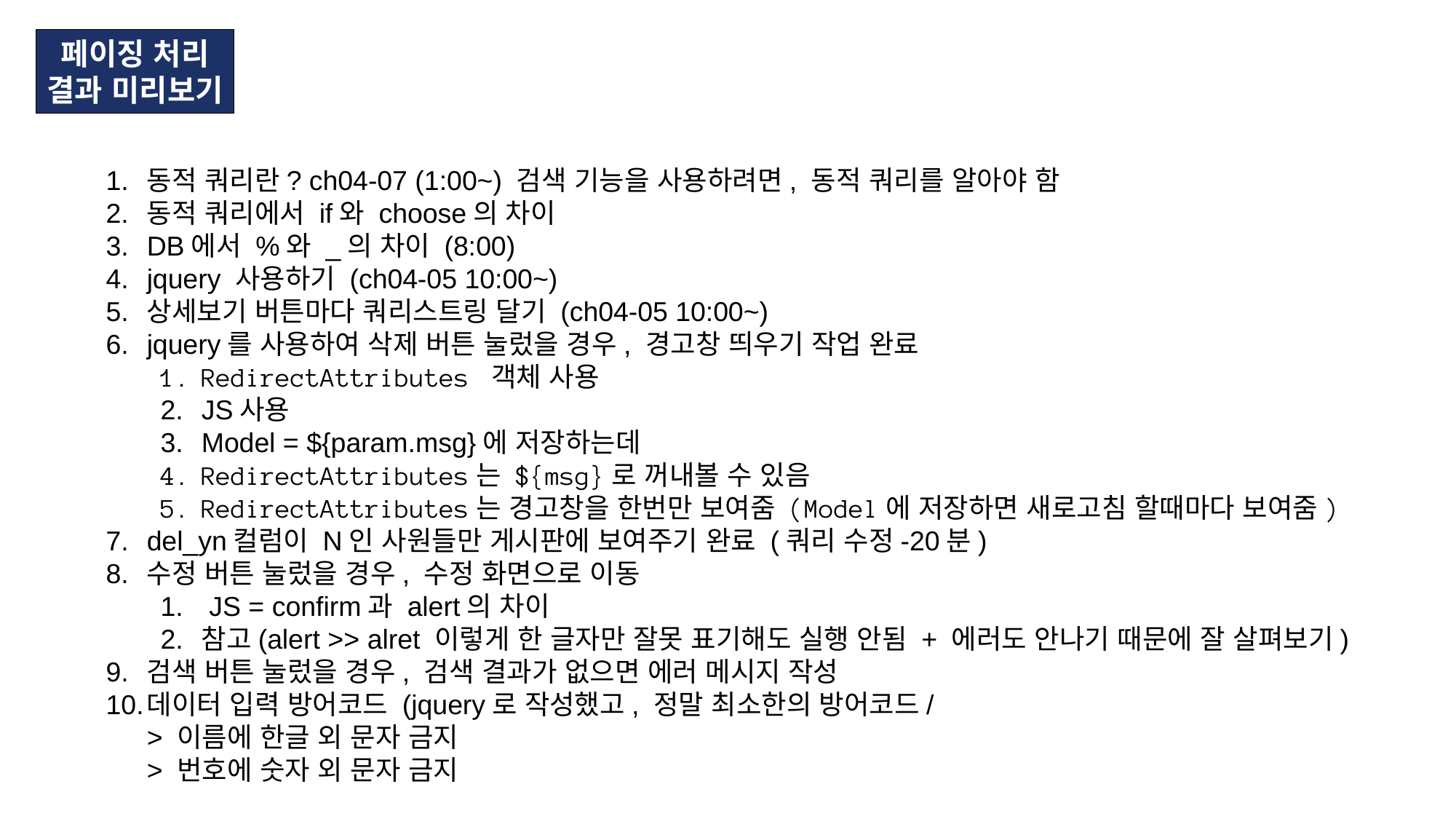

페이징 처리
결과 미리보기
동적 쿼리란? ch04-07 (1:00~) 검색 기능을 사용하려면, 동적 쿼리를 알아야 함
동적 쿼리에서 if와 choose의 차이
DB에서 %와 _의 차이 (8:00)
jquery 사용하기 (ch04-05 10:00~)
상세보기 버튼마다 쿼리스트링 달기 (ch04-05 10:00~)
jquery를 사용하여 삭제 버튼 눌렀을 경우, 경고창 띄우기 작업 완료
RedirectAttributes 객체 사용
JS사용
Model = ${param.msg}에 저장하는데
RedirectAttributes는 ${msg}로 꺼내볼 수 있음
RedirectAttributes는 경고창을 한번만 보여줌 (Model에 저장하면 새로고침 할때마다 보여줌)
del_yn컬럼이 N인 사원들만 게시판에 보여주기 완료 (쿼리 수정-20분)
수정 버튼 눌렀을 경우, 수정 화면으로 이동
 JS = confirm과 alert의 차이
참고(alert >> alret 이렇게 한 글자만 잘못 표기해도 실행 안됨 + 에러도 안나기 때문에 잘 살펴보기)
검색 버튼 눌렀을 경우, 검색 결과가 없으면 에러 메시지 작성
데이터 입력 방어코드 (jquery로 작성했고, 정말 최소한의 방어코드/
> 이름에 한글 외 문자 금지
> 번호에 숫자 외 문자 금지